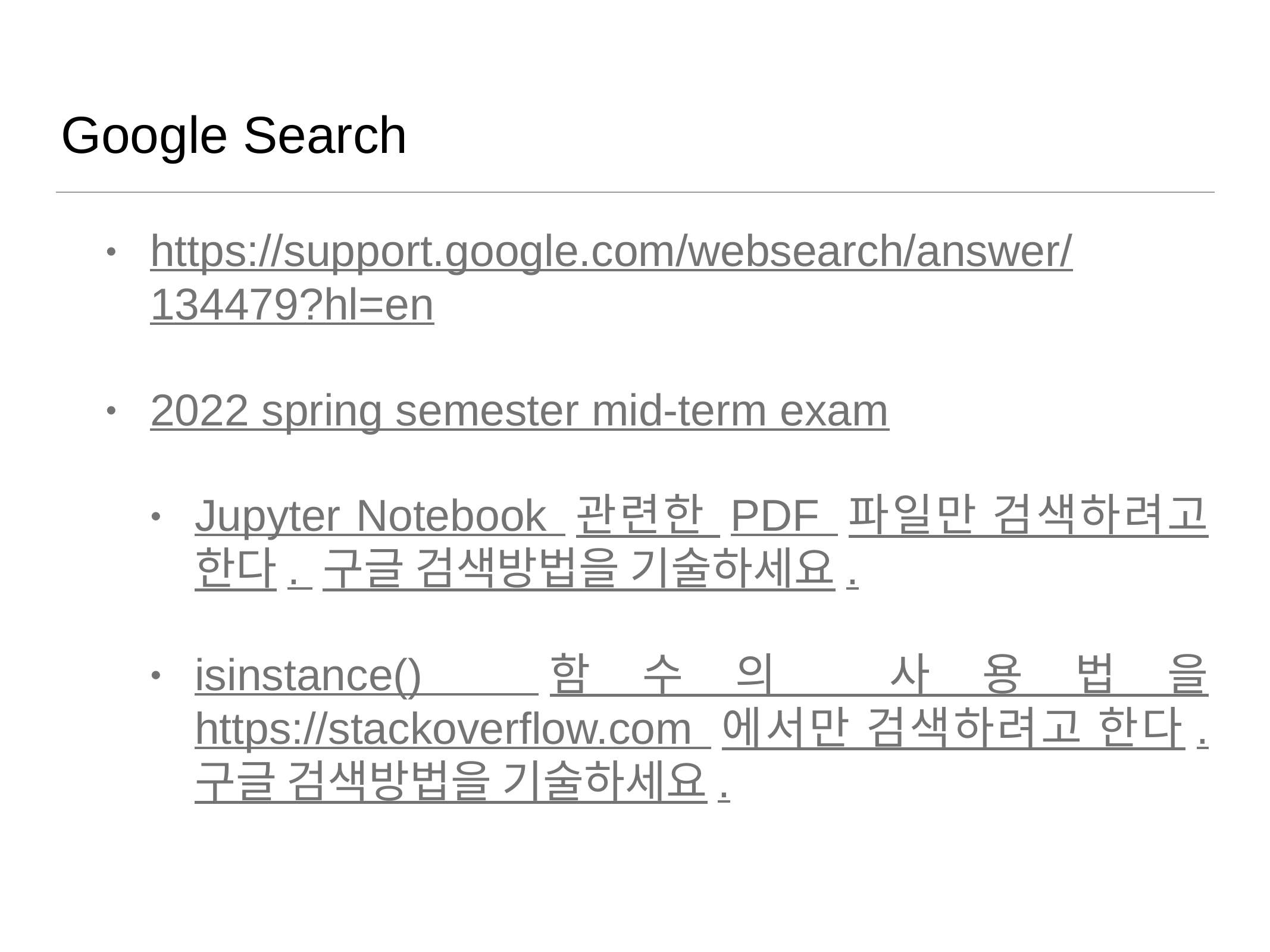

# Google Search
https://support.google.com/websearch/answer/134479?hl=en
2022 spring semester mid-term exam
Jupyter Notebook 관련한 PDF 파일만 검색하려고 한다. 구글 검색방법을 기술하세요.
isinstance() 함수의 사용법을 https://stackoverflow.com 에서만 검색하려고 한다. 구글 검색방법을 기술하세요.